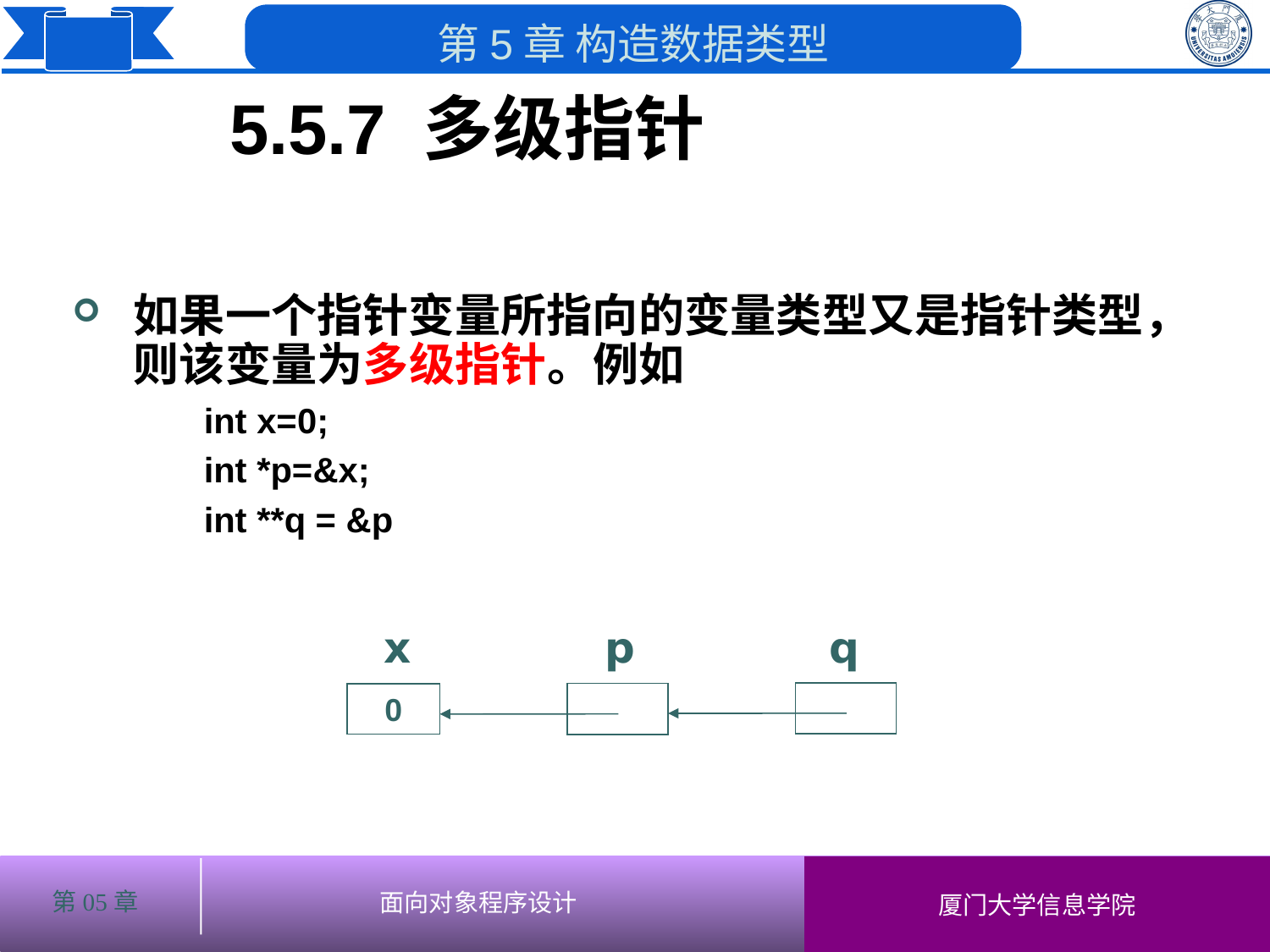

5.5.7 多级指针
如果一个指针变量所指向的变量类型又是指针类型，则该变量为多级指针。例如
       int x=0;
       int *p=&x;
       int **q = &p
x
p
q

0

85